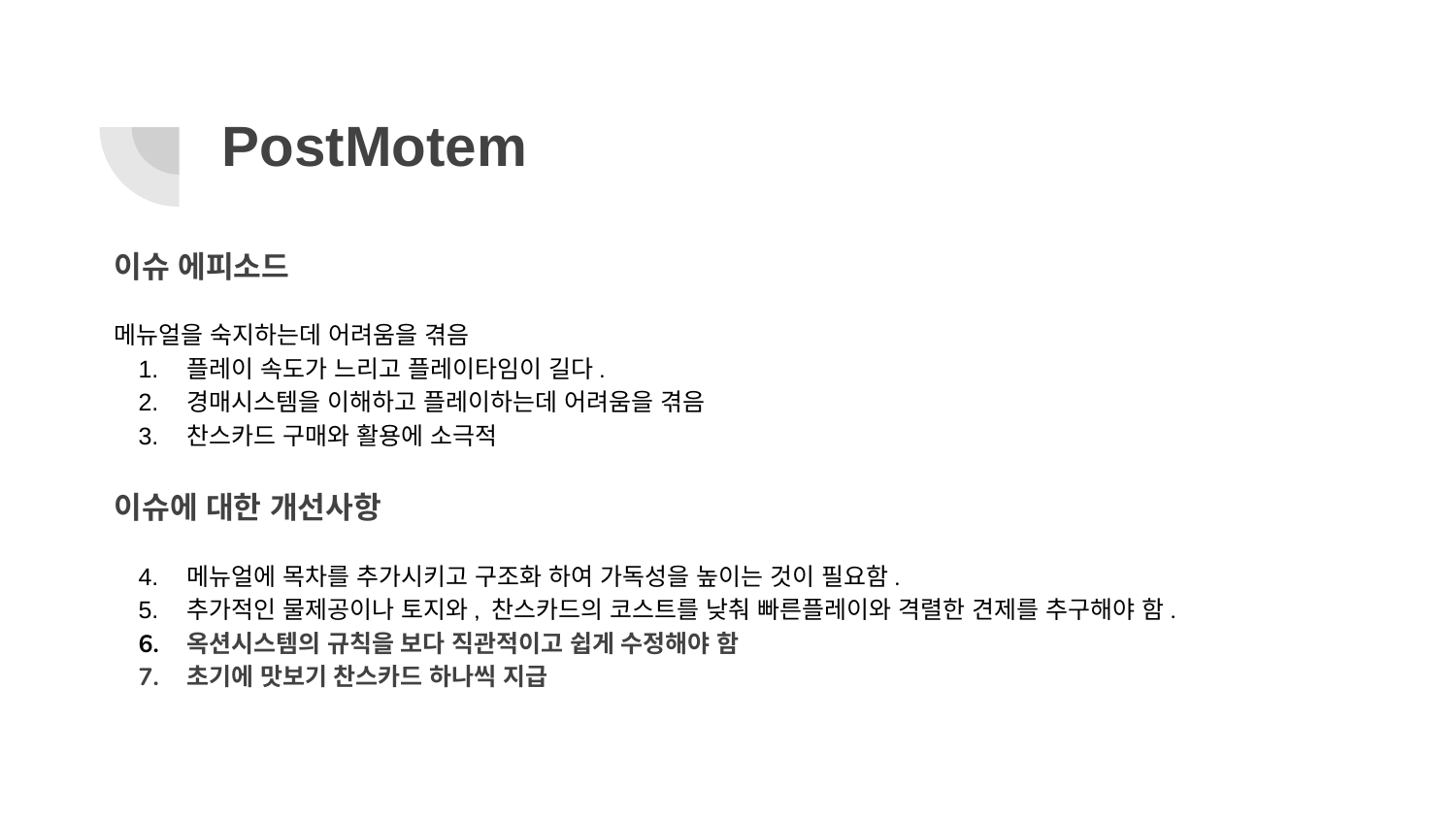

# PostMotem
이슈 에피소드
메뉴얼을 숙지하는데 어려움을 겪음
플레이 속도가 느리고 플레이타임이 길다.
경매시스템을 이해하고 플레이하는데 어려움을 겪음
찬스카드 구매와 활용에 소극적

이슈에 대한 개선사항
메뉴얼에 목차를 추가시키고 구조화 하여 가독성을 높이는 것이 필요함.
추가적인 물제공이나 토지와, 찬스카드의 코스트를 낮춰 빠른플레이와 격렬한 견제를 추구해야 함.
옥션시스템의 규칙을 보다 직관적이고 쉽게 수정해야 함
초기에 맛보기 찬스카드 하나씩 지급